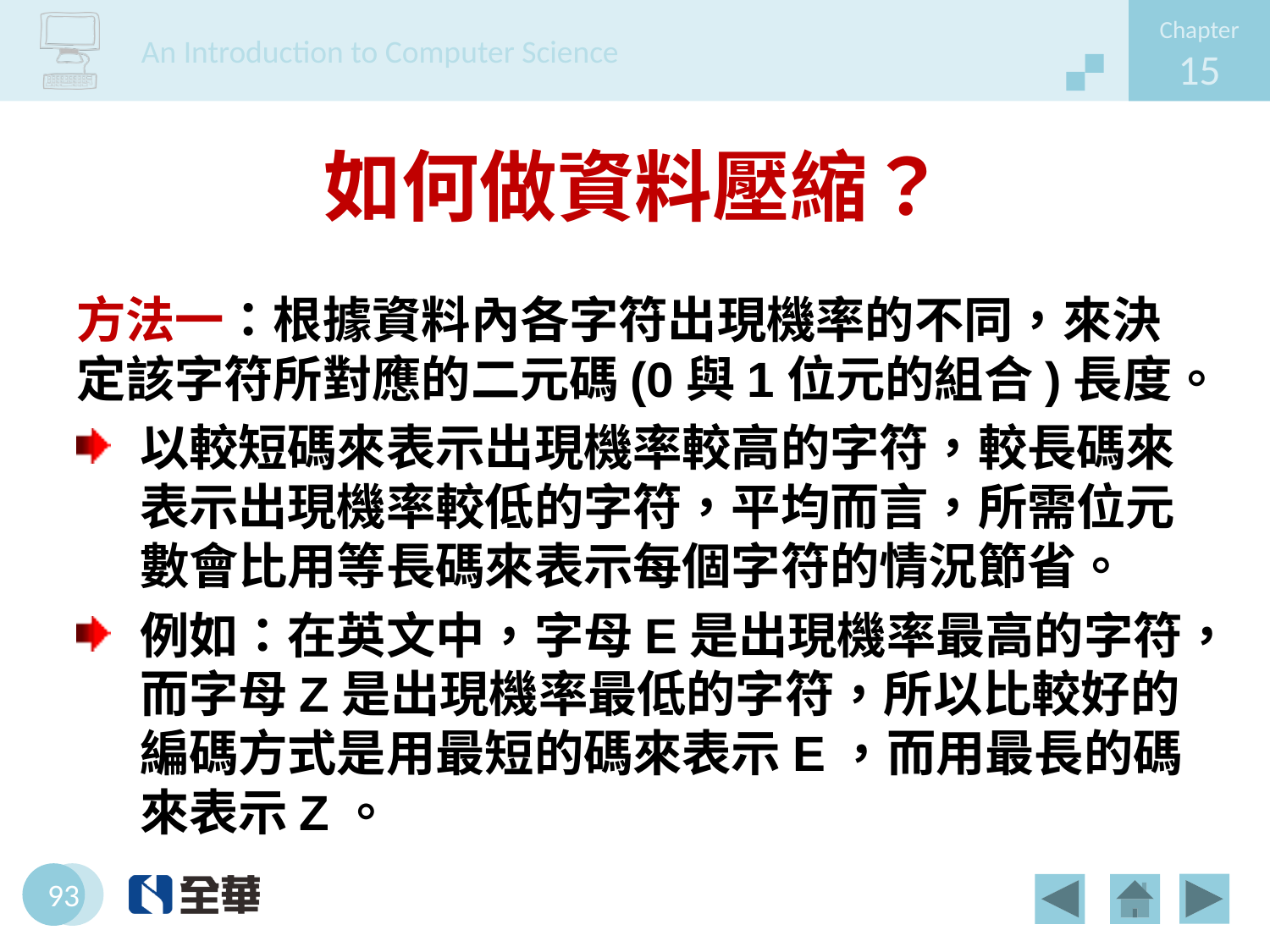

# 如何做資料壓縮？
方法一：根據資料內各字符出現機率的不同，來決定該字符所對應的二元碼(0與1位元的組合)長度。
以較短碼來表示出現機率較高的字符，較長碼來表示出現機率較低的字符，平均而言，所需位元數會比用等長碼來表示每個字符的情況節省。
例如：在英文中，字母E是出現機率最高的字符，而字母Z是出現機率最低的字符，所以比較好的編碼方式是用最短的碼來表示E，而用最長的碼來表示Z。